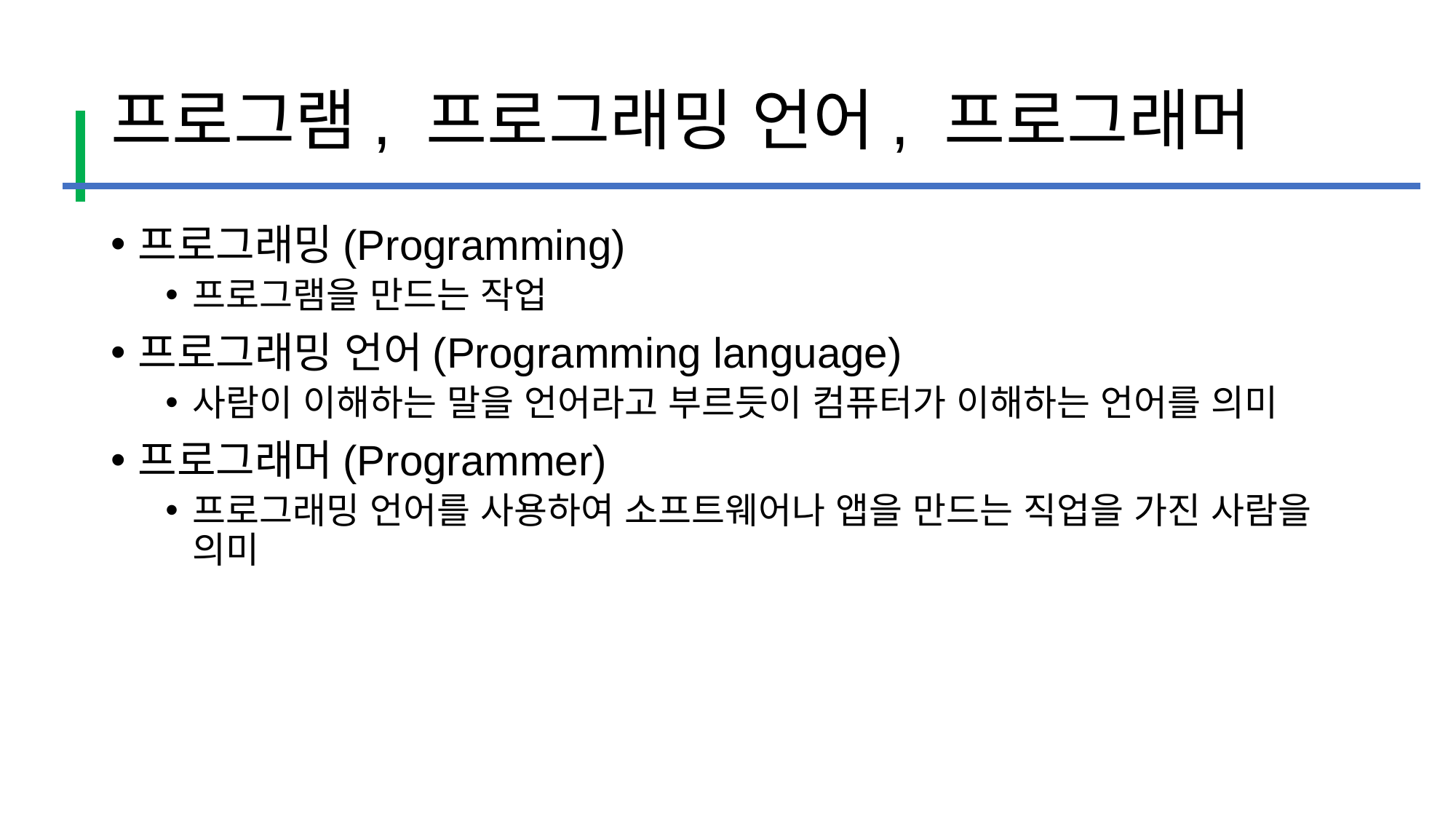

# 프로그램, 프로그래밍 언어, 프로그래머
프로그래밍(Programming)
프로그램을 만드는 작업
프로그래밍 언어(Programming language)
사람이 이해하는 말을 언어라고 부르듯이 컴퓨터가 이해하는 언어를 의미
프로그래머(Programmer)
프로그래밍 언어를 사용하여 소프트웨어나 앱을 만드는 직업을 가진 사람을 의미